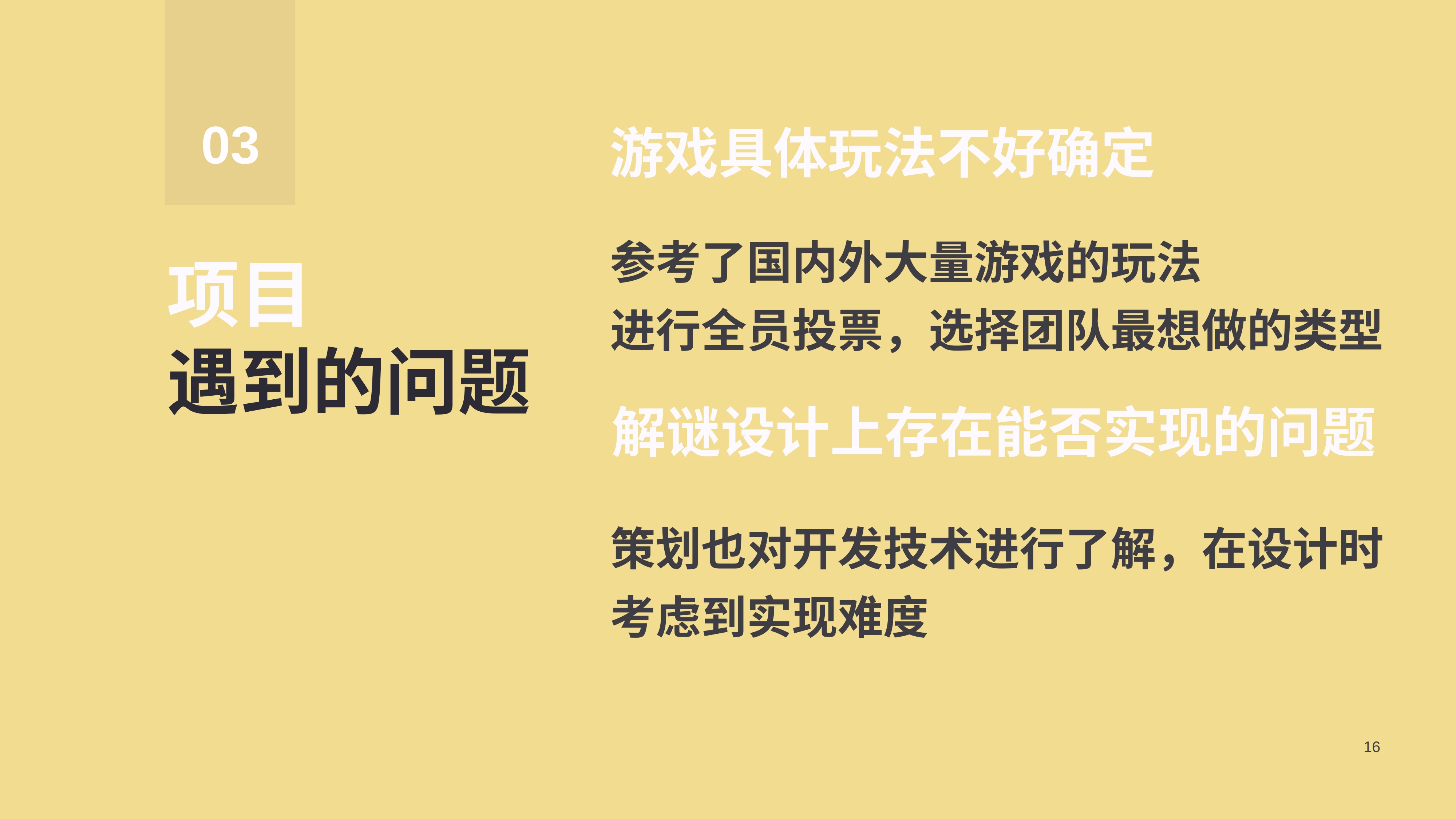

03
游戏具体玩法不好确定
参考了国内外大量游戏的玩法
进行全员投票，选择团队最想做的类型
项目
遇到的问题
解谜设计上存在能否实现的问题
策划也对开发技术进行了解，在设计时考虑到实现难度
16